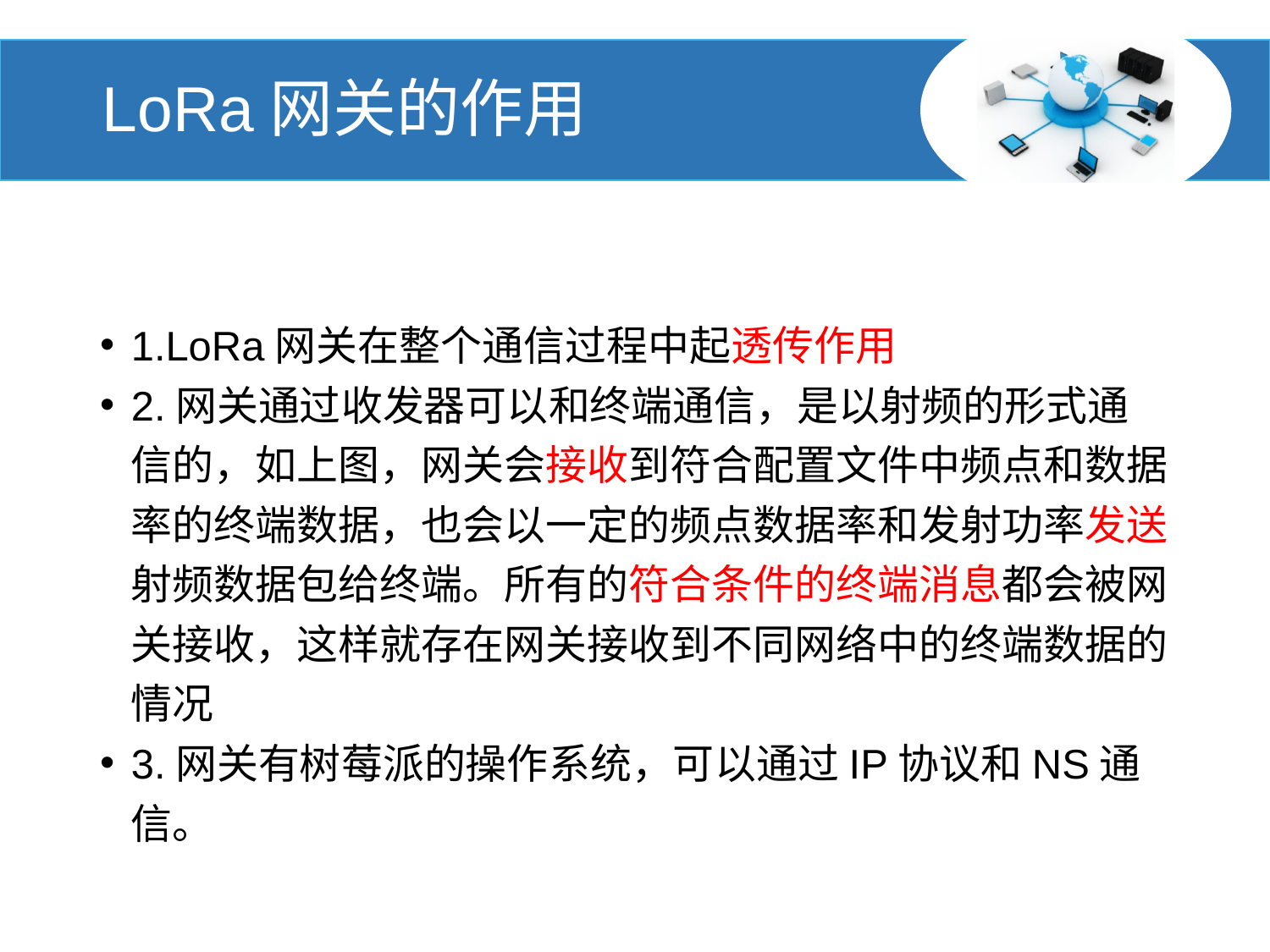

# LoRa网关的作用

1.LoRa网关在整个通信过程中起透传作用
2.网关通过收发器可以和终端通信，是以射频的形式通信的，如上图，网关会接收到符合配置文件中频点和数据率的终端数据，也会以一定的频点数据率和发射功率发送射频数据包给终端。所有的符合条件的终端消息都会被网关接收，这样就存在网关接收到不同网络中的终端数据的情况
3.网关有树莓派的操作系统，可以通过IP协议和NS通信。